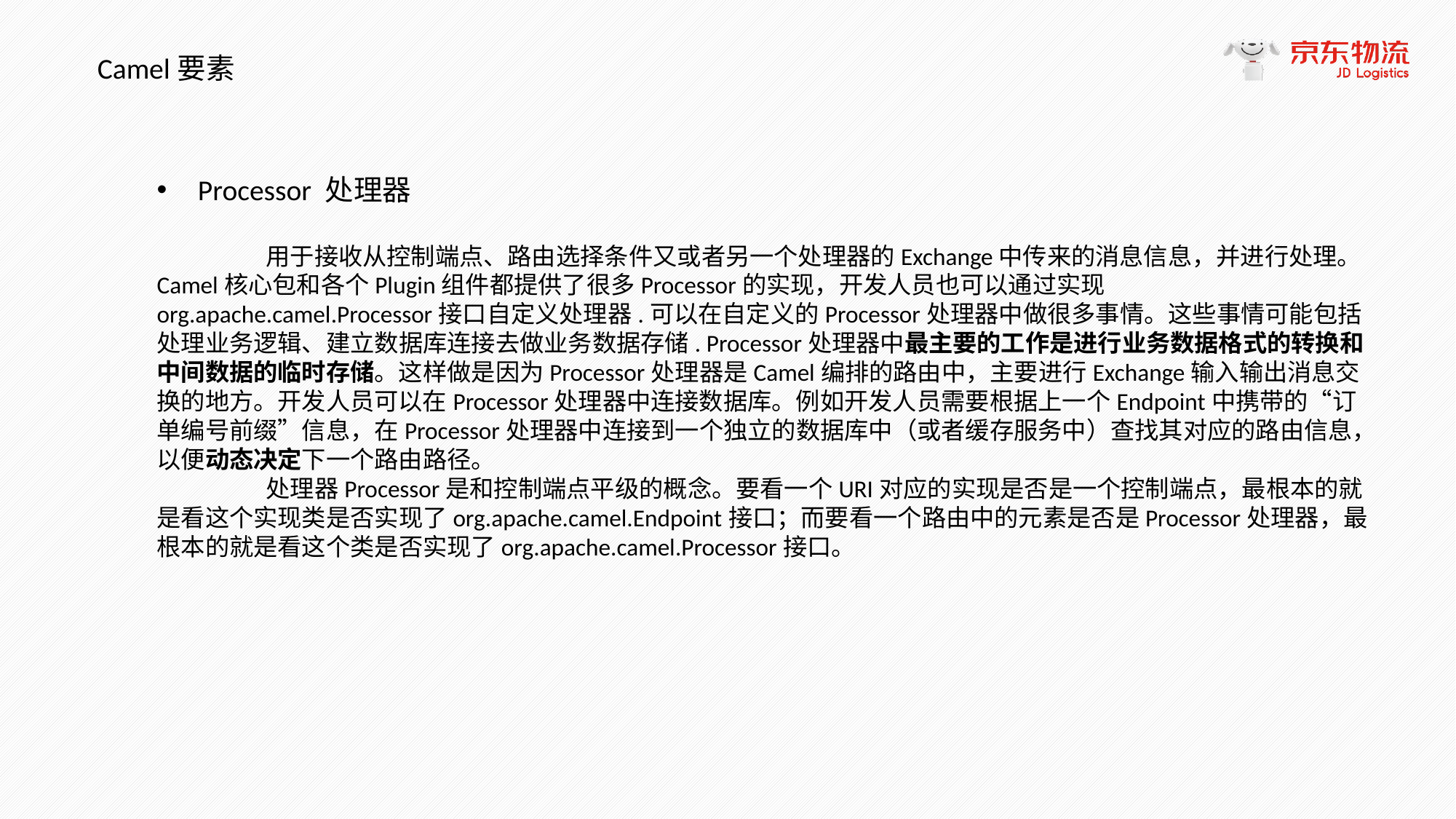

Camel要素
Processor 处理器

	用于接收从控制端点、路由选择条件又或者另一个处理器的Exchange中传来的消息信息，并进行处理。Camel核心包和各个Plugin组件都提供了很多Processor的实现，开发人员也可以通过实现org.apache.camel.Processor接口自定义处理器.可以在自定义的Processor处理器中做很多事情。这些事情可能包括处理业务逻辑、建立数据库连接去做业务数据存储. Processor处理器中最主要的工作是进行业务数据格式的转换和中间数据的临时存储。这样做是因为Processor处理器是Camel编排的路由中，主要进行Exchange输入输出消息交换的地方。开发人员可以在Processor处理器中连接数据库。例如开发人员需要根据上一个Endpoint中携带的“订单编号前缀”信息，在Processor处理器中连接到一个独立的数据库中（或者缓存服务中）查找其对应的路由信息，以便动态决定下一个路由路径。
	处理器Processor是和控制端点平级的概念。要看一个URI对应的实现是否是一个控制端点，最根本的就是看这个实现类是否实现了org.apache.camel.Endpoint接口；而要看一个路由中的元素是否是Processor处理器，最根本的就是看这个类是否实现了org.apache.camel.Processor接口。